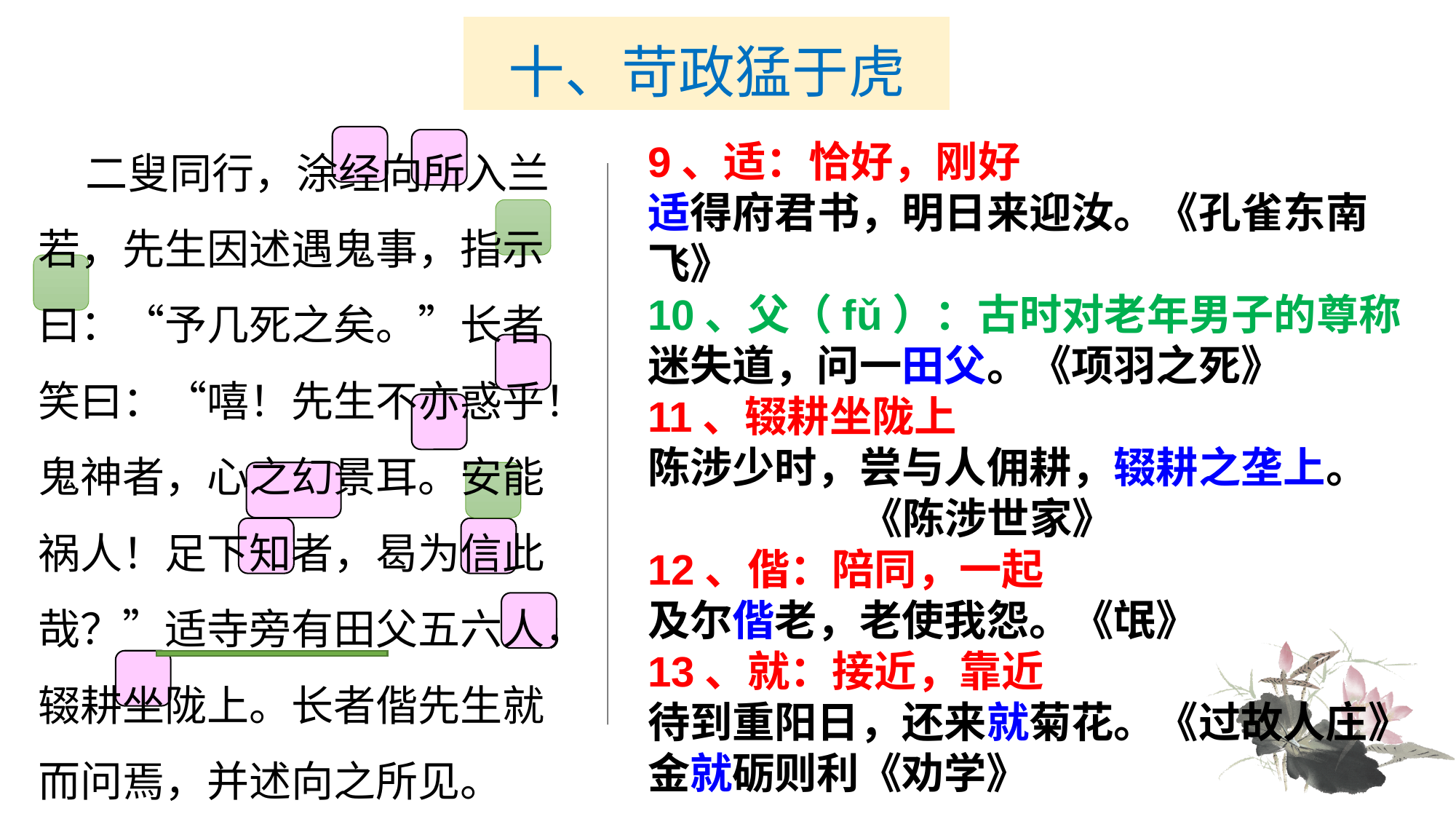

# 十、苛政猛于虎
    二叟同行，涂经向所入兰若，先生因述遇鬼事，指示曰：“予几死之矣。”长者笑曰：“嘻！先生不亦惑乎！鬼神者，心之幻景耳。安能祸人！足下知者，曷为信此哉？”适寺旁有田父五六人，辍耕坐陇上。长者偕先生就而问焉，并述向之所见。

9、适：恰好，刚好
适得府君书，明日来迎汝。《孔雀东南飞》
10、父（fǔ）：古时对老年男子的尊称
迷失道，问一田父。《项羽之死》
11、辍耕坐陇上
陈涉少时，尝与人佣耕，辍耕之垄上。
                     《陈涉世家》
12、偕：陪同，一起
及尔偕老，老使我怨。《氓》
13、就：接近，靠近
待到重阳日，还来就菊花。《过故人庄》
金就砺则利《劝学》